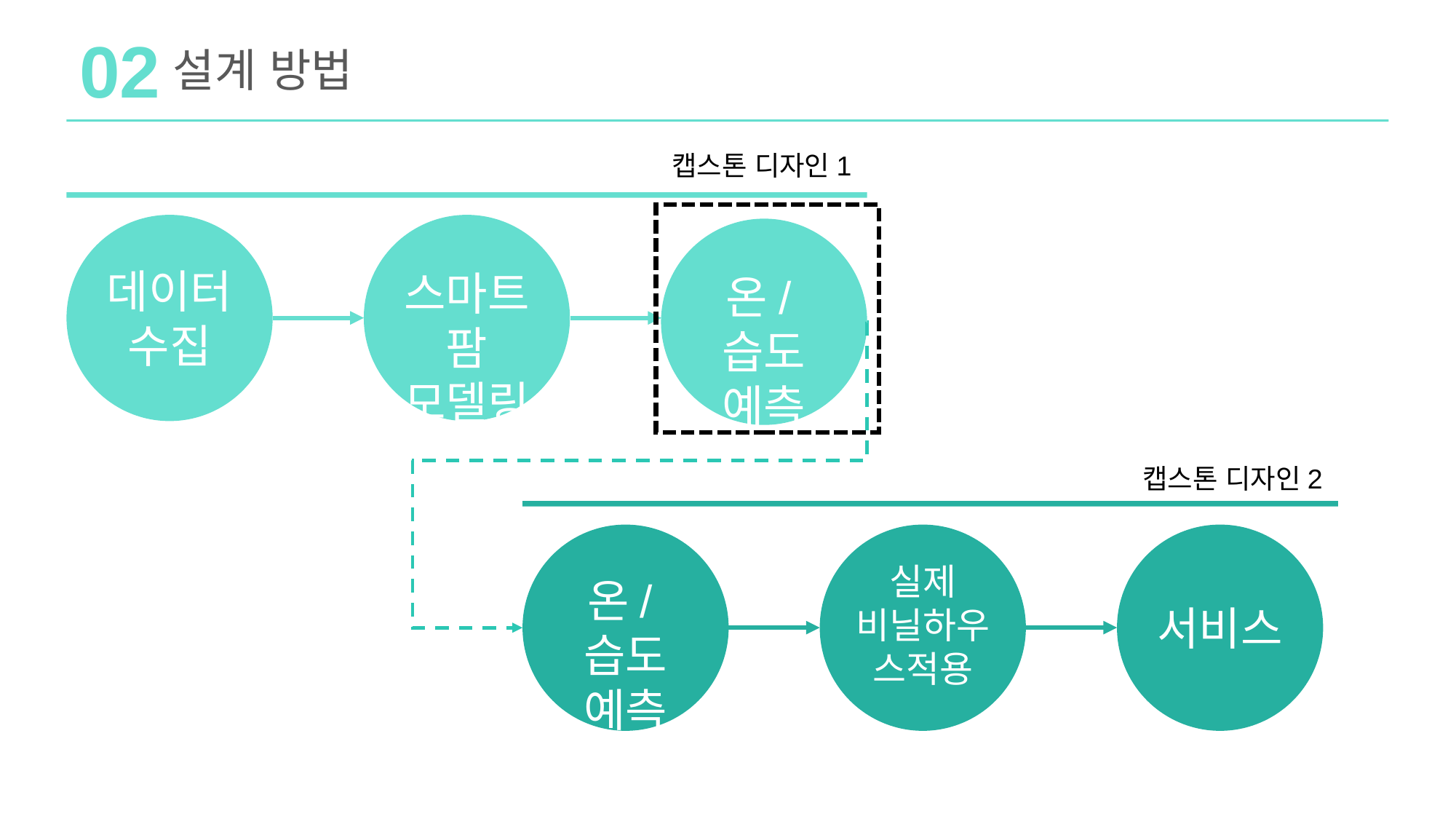

02
설계 방법

캡스톤 디자인1

스마트팜 모델링

데이터 수집

온/습도
예측
캡스톤 디자인2

서비스

실제
비닐하우스적용

온/습도
예측